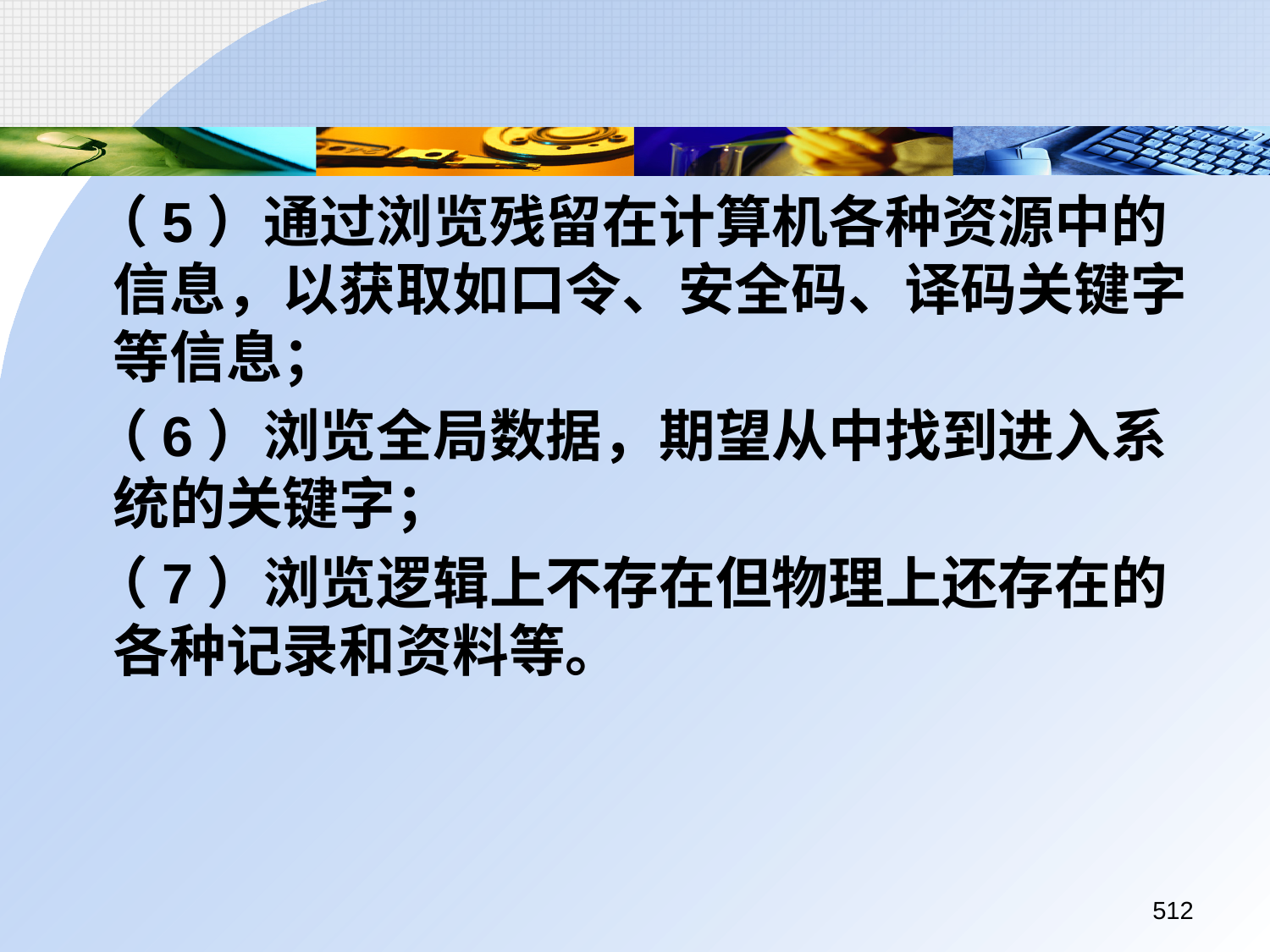

（5）通过浏览残留在计算机各种资源中的信息，以获取如口令、安全码、译码关键字等信息；
 （6）浏览全局数据，期望从中找到进入系统的关键字；
 （7）浏览逻辑上不存在但物理上还存在的各种记录和资料等。

512